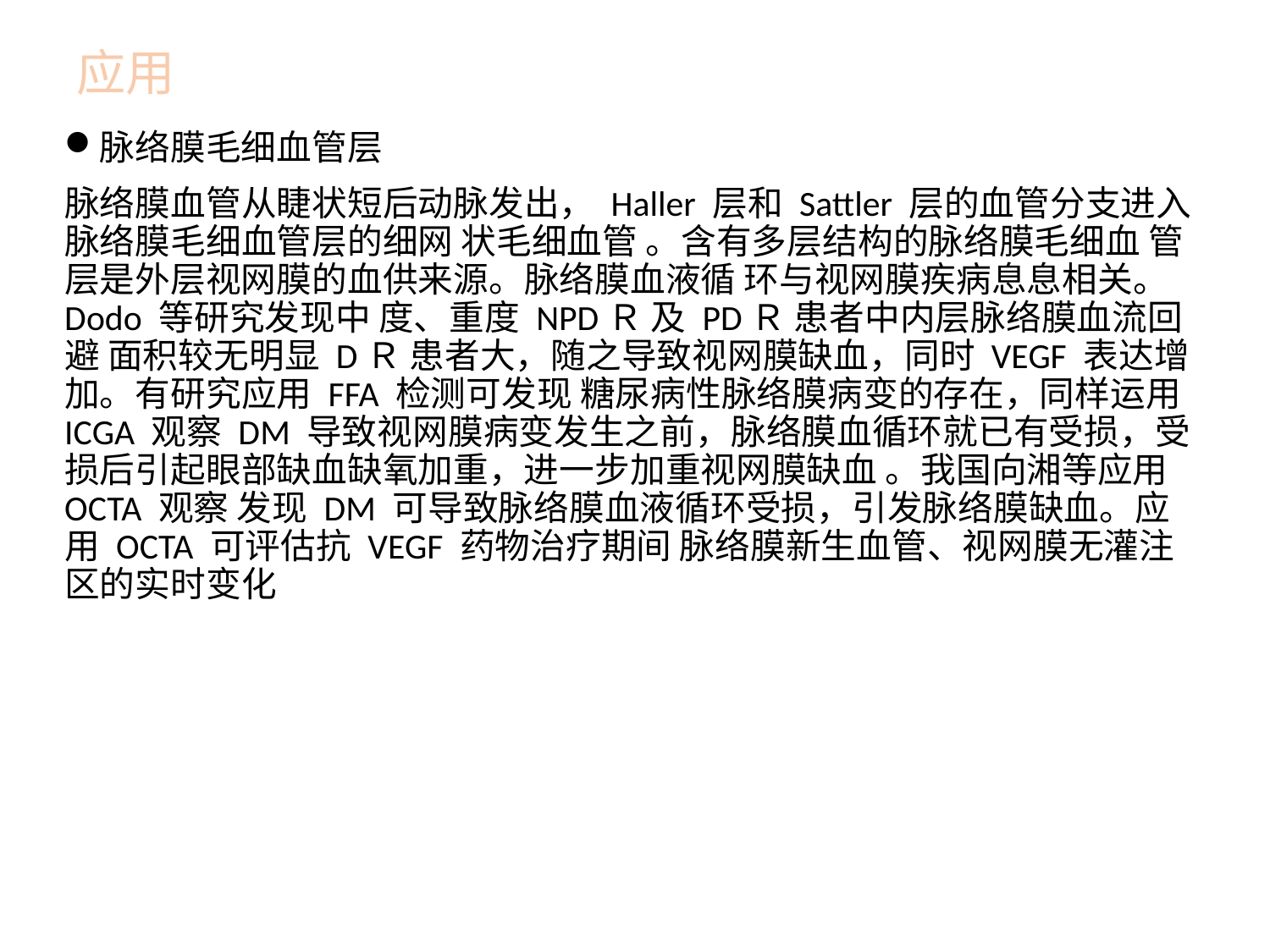

# 应用
脉络膜毛细血管层
脉络膜血管从睫状短后动脉发出， Haller 层和 Sattler 层的血管分支进入脉络膜毛细血管层的细网 状毛细血管 。含有多层结构的脉络膜毛细血 管层是外层视网膜的血供来源。脉络膜血液循 环与视网膜疾病息息相关。Dodo 等研究发现中 度、重度 NPDＲ 及 PDＲ 患者中内层脉络膜血流回避 面积较无明显 DＲ 患者大，随之导致视网膜缺血，同时 VEGF 表达增加。有研究应用 FFA 检测可发现 糖尿病性脉络膜病变的存在，同样运用 ICGA 观察 DM 导致视网膜病变发生之前，脉络膜血循环就已有受损，受损后引起眼部缺血缺氧加重，进一步加重视网膜缺血 。我国向湘等应用 OCTA 观察 发现 DM 可导致脉络膜血液循环受损，引发脉络膜缺血。应用 OCTA 可评估抗 VEGF 药物治疗期间 脉络膜新生血管、视网膜无灌注区的实时变化